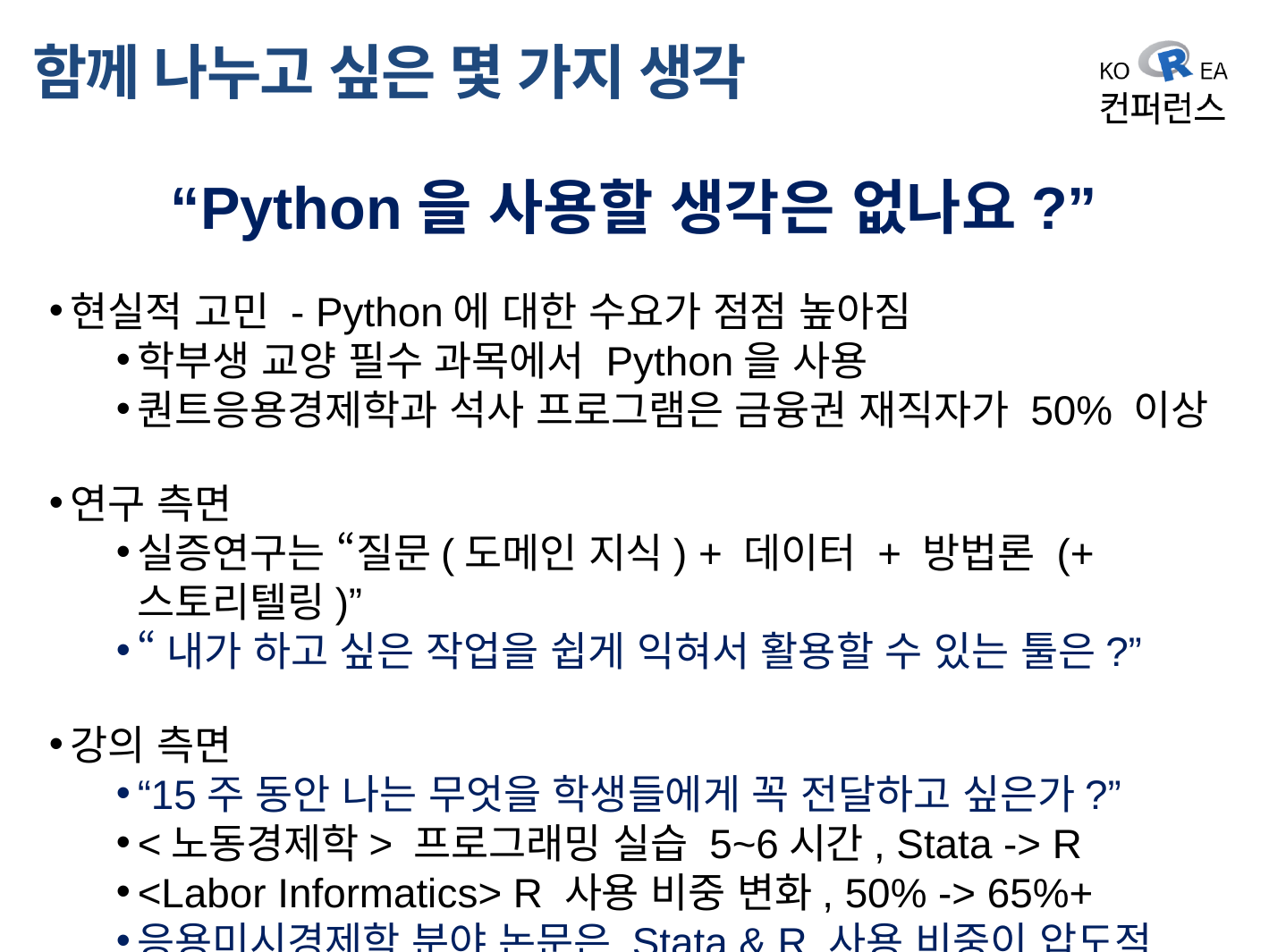

# 함께 나누고 싶은 몇 가지 생각
“Python을 사용할 생각은 없나요?”

현실적 고민 - Python에 대한 수요가 점점 높아짐
학부생 교양 필수 과목에서 Python을 사용
퀀트응용경제학과 석사 프로그램은 금융권 재직자가 50% 이상

연구 측면
실증연구는 “질문(도메인 지식) + 데이터 + 방법론 (+ 스토리텔링)”
“내가 하고 싶은 작업을 쉽게 익혀서 활용할 수 있는 툴은?”

강의 측면
“15주 동안 나는 무엇을 학생들에게 꼭 전달하고 싶은가?”
<노동경제학> 프로그래밍 실습 5~6시간, Stata -> R
<Labor Informatics> R 사용 비중 변화, 50% -> 65%+
응용미시경제학 분야 논문은 Stata & R 사용 비중이 압도적